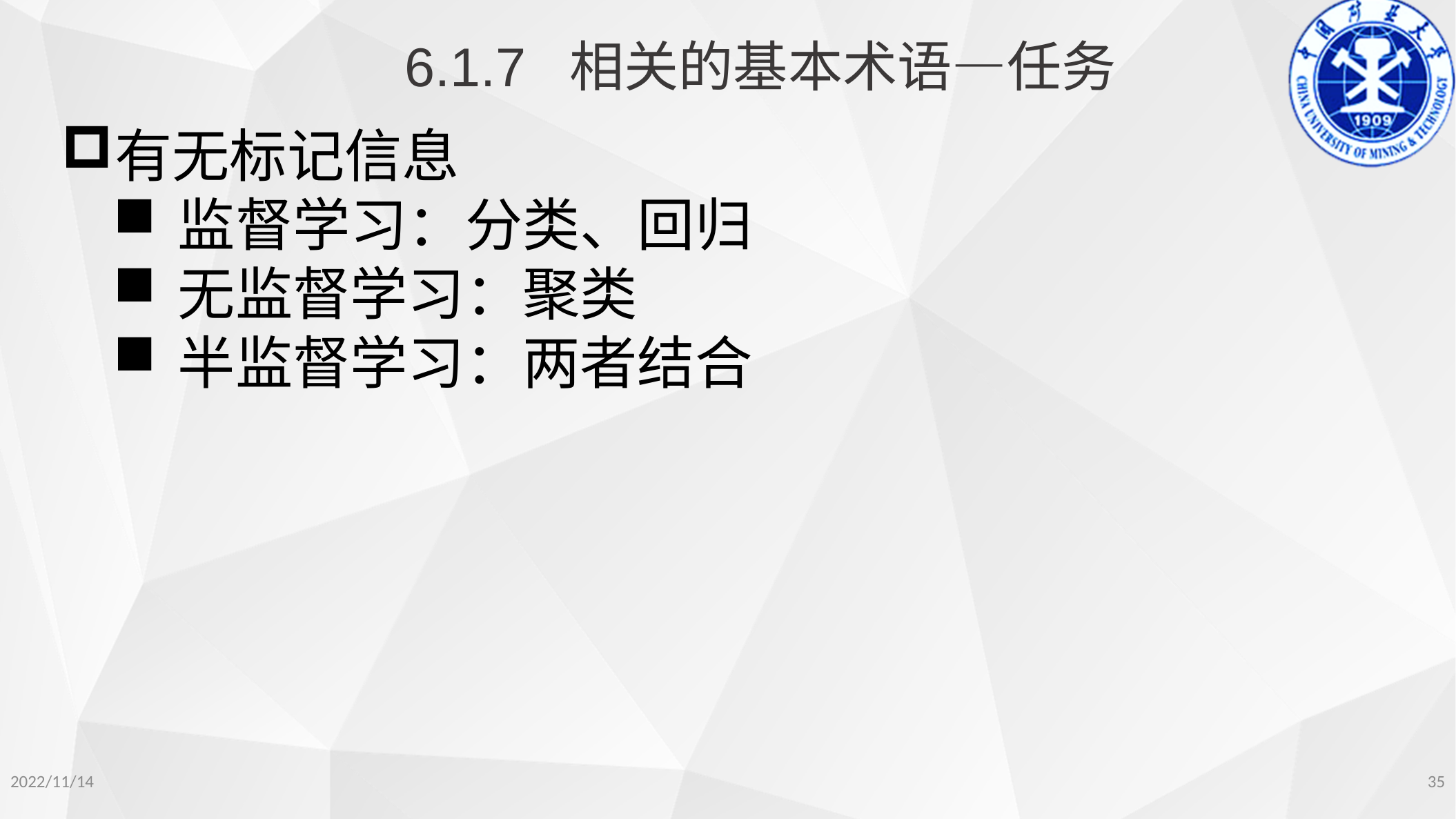

6.1.7  相关的基本术语—任务
有无标记信息
监督学习：分类、回归
无监督学习：聚类
半监督学习：两者结合
2022/11/14
35